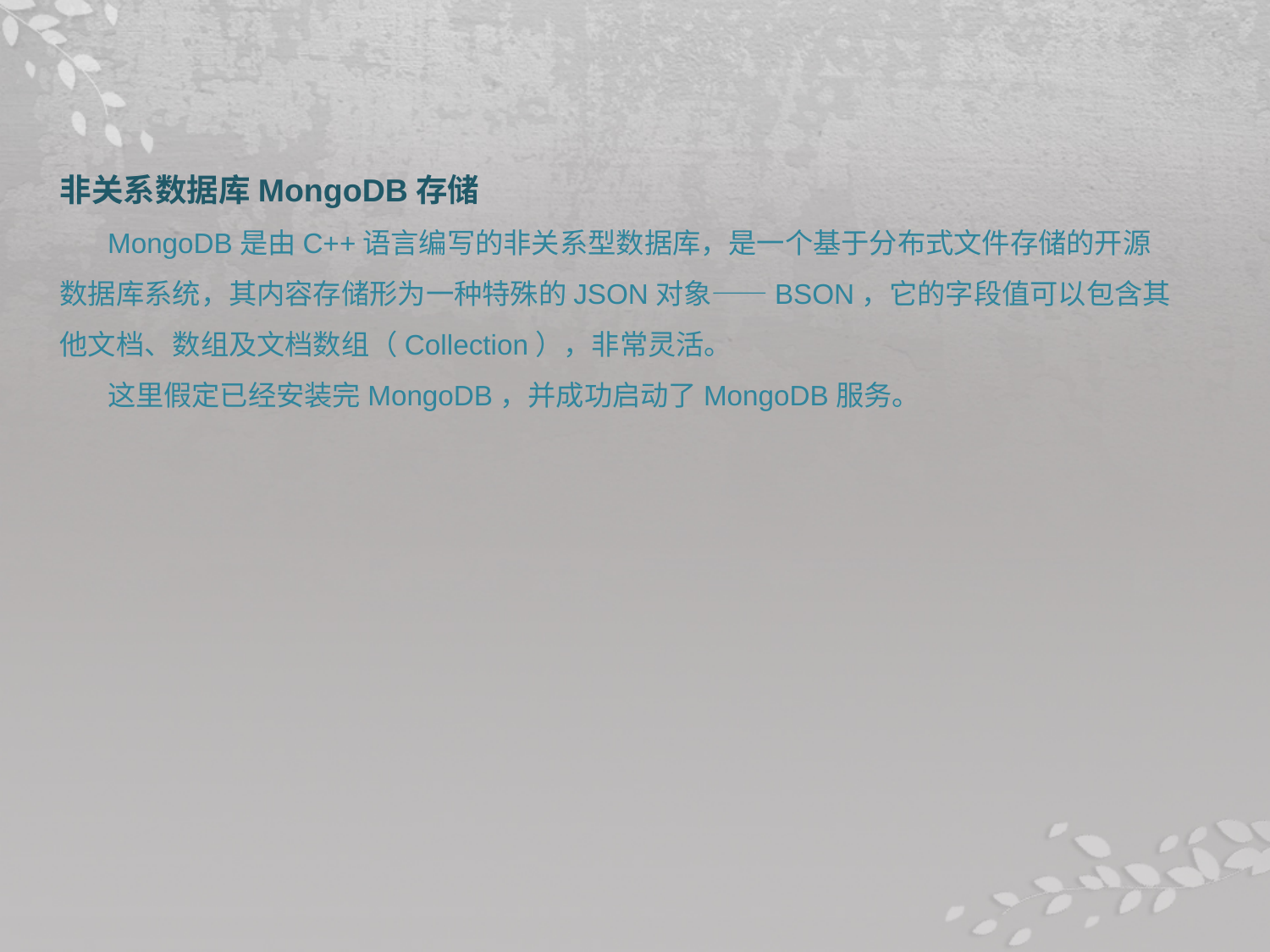

非关系数据库MongoDB存储
MongoDB是由C++语言编写的非关系型数据库，是一个基于分布式文件存储的开源数据库系统，其内容存储形为一种特殊的JSON对象——BSON，它的字段值可以包含其他文档、数组及文档数组（Collection），非常灵活。
这里假定已经安装完MongoDB，并成功启动了MongoDB服务。